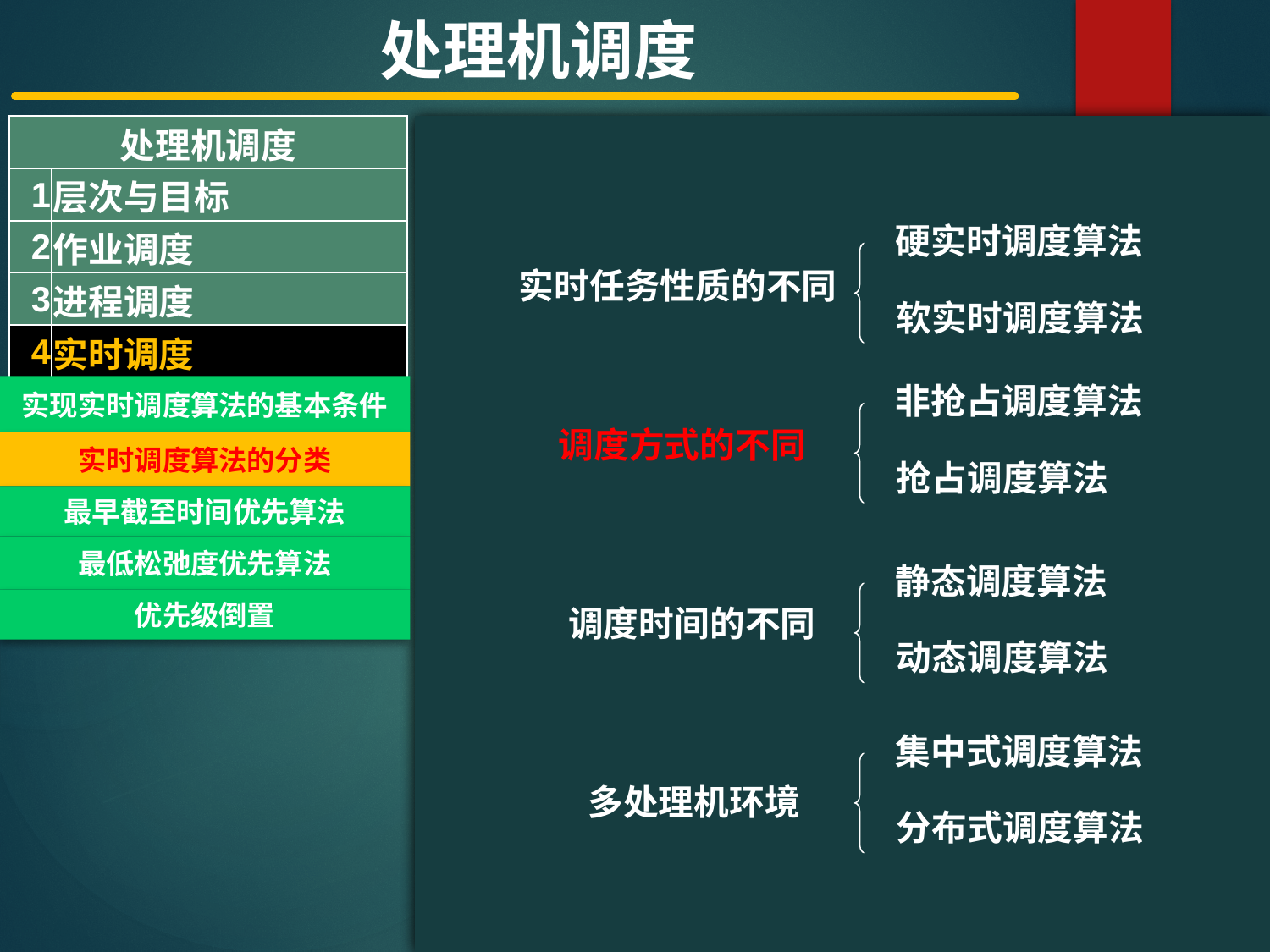

处理机调度
| 处理机调度 |  |
| --- | --- |
| 1 | 层次与目标 |
| 2 | 作业调度 |
| 3 | 进程调度 |
| 4 | 实时调度 |
#
硬实时调度算法

实时任务性质的不同
软实时调度算法
非抢占调度算法

调度方式的不同
抢占调度算法
静态调度算法

调度时间的不同
动态调度算法
集中式调度算法

多处理机环境
分布式调度算法
实现实时调度算法的基本条件
实时调度算法的分类
最早截至时间优先算法
最低松弛度优先算法
优先级倒置